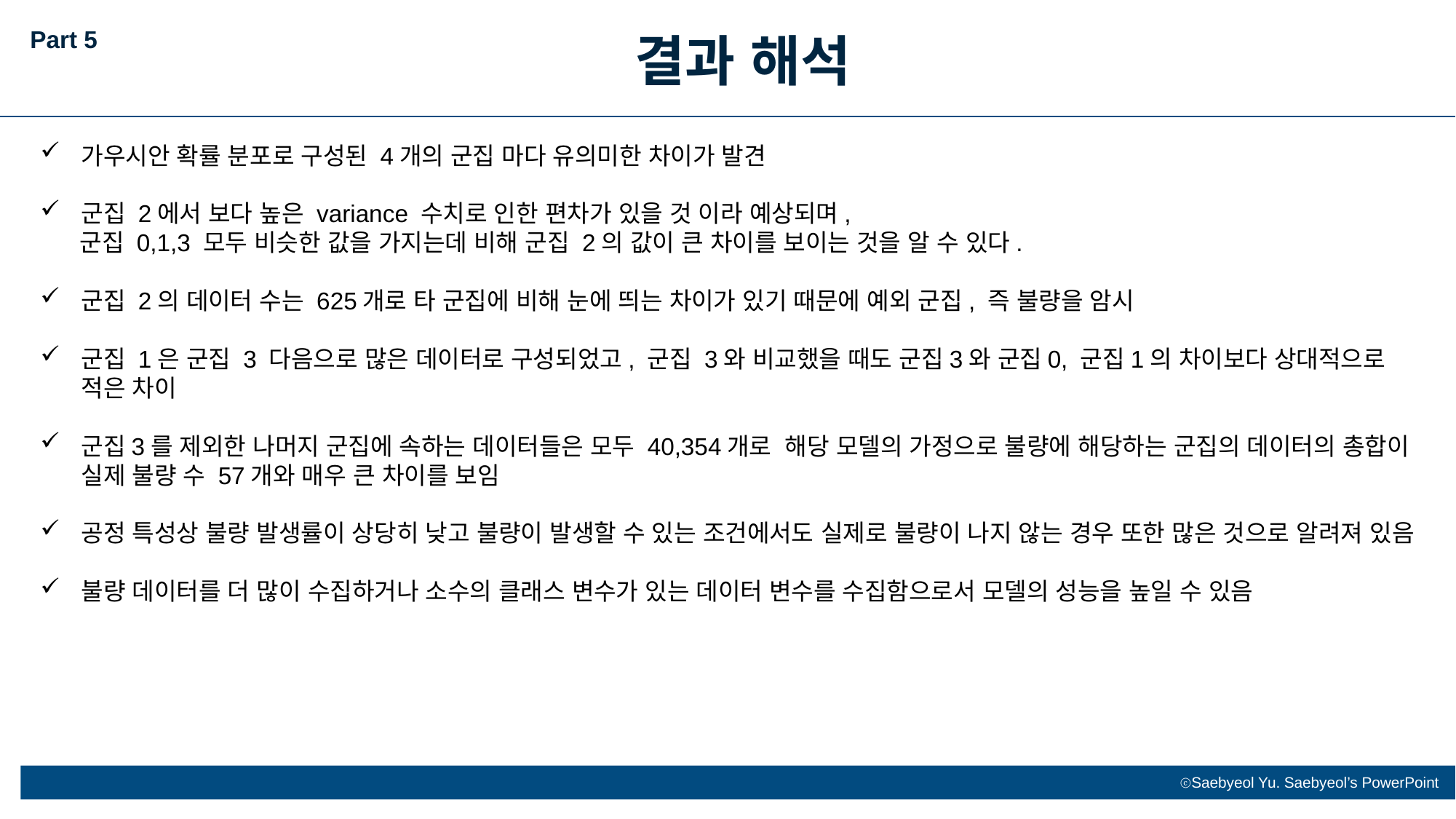

Part 5
결과 해석
가우시안 확률 분포로 구성된 4개의 군집 마다 유의미한 차이가 발견

군집 2에서 보다 높은 variance 수치로 인한 편차가 있을 것 이라 예상되며,
     군집 0,1,3 모두 비슷한 값을 가지는데 비해 군집 2의 값이 큰 차이를 보이는 것을 알 수 있다.

군집 2의 데이터 수는 625개로 타 군집에 비해 눈에 띄는 차이가 있기 때문에 예외 군집, 즉 불량을 암시

군집 1은 군집 3 다음으로 많은 데이터로 구성되었고, 군집 3와 비교했을 때도 군집3와 군집0, 군집1의 차이보다 상대적으로 적은 차이

군집3를 제외한 나머지 군집에 속하는 데이터들은 모두 40,354개로  해당 모델의 가정으로 불량에 해당하는 군집의 데이터의 총합이 실제 불량 수 57개와 매우 큰 차이를 보임

공정 특성상 불량 발생률이 상당히 낮고 불량이 발생할 수 있는 조건에서도 실제로 불량이 나지 않는 경우 또한 많은 것으로 알려져 있음

불량 데이터를 더 많이 수집하거나 소수의 클래스 변수가 있는 데이터 변수를 수집함으로서 모델의 성능을 높일 수 있음